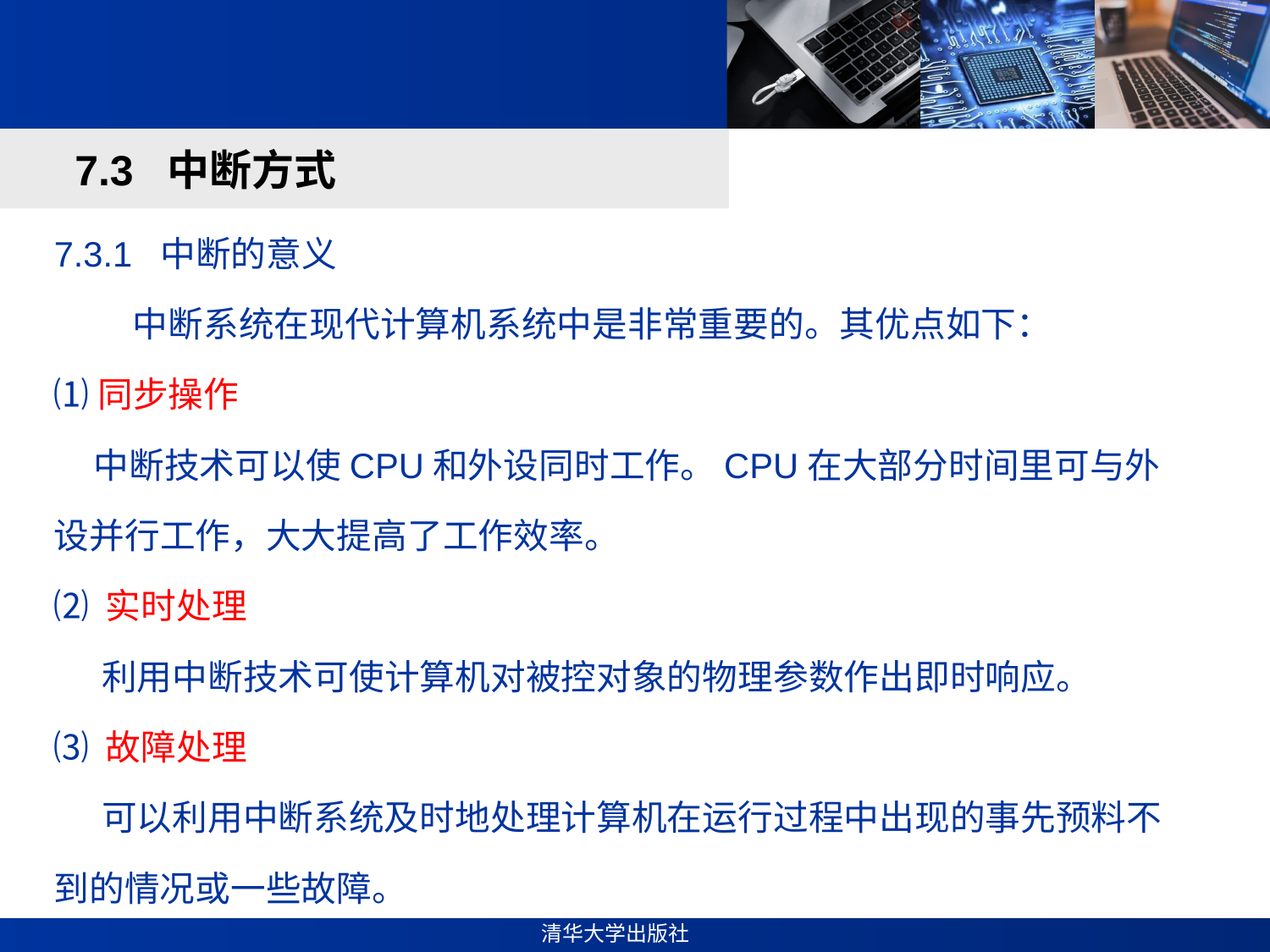

#
7.3  中断方式
7.3.1  中断的意义
         中断系统在现代计算机系统中是非常重要的。其优点如下：
⑴同步操作
    中断技术可以使CPU和外设同时工作。CPU在大部分时间里可与外设并行工作，大大提高了工作效率。
⑵ 实时处理
     利用中断技术可使计算机对被控对象的物理参数作出即时响应。
⑶ 故障处理
     可以利用中断系统及时地处理计算机在运行过程中出现的事先预料不到的情况或一些故障。